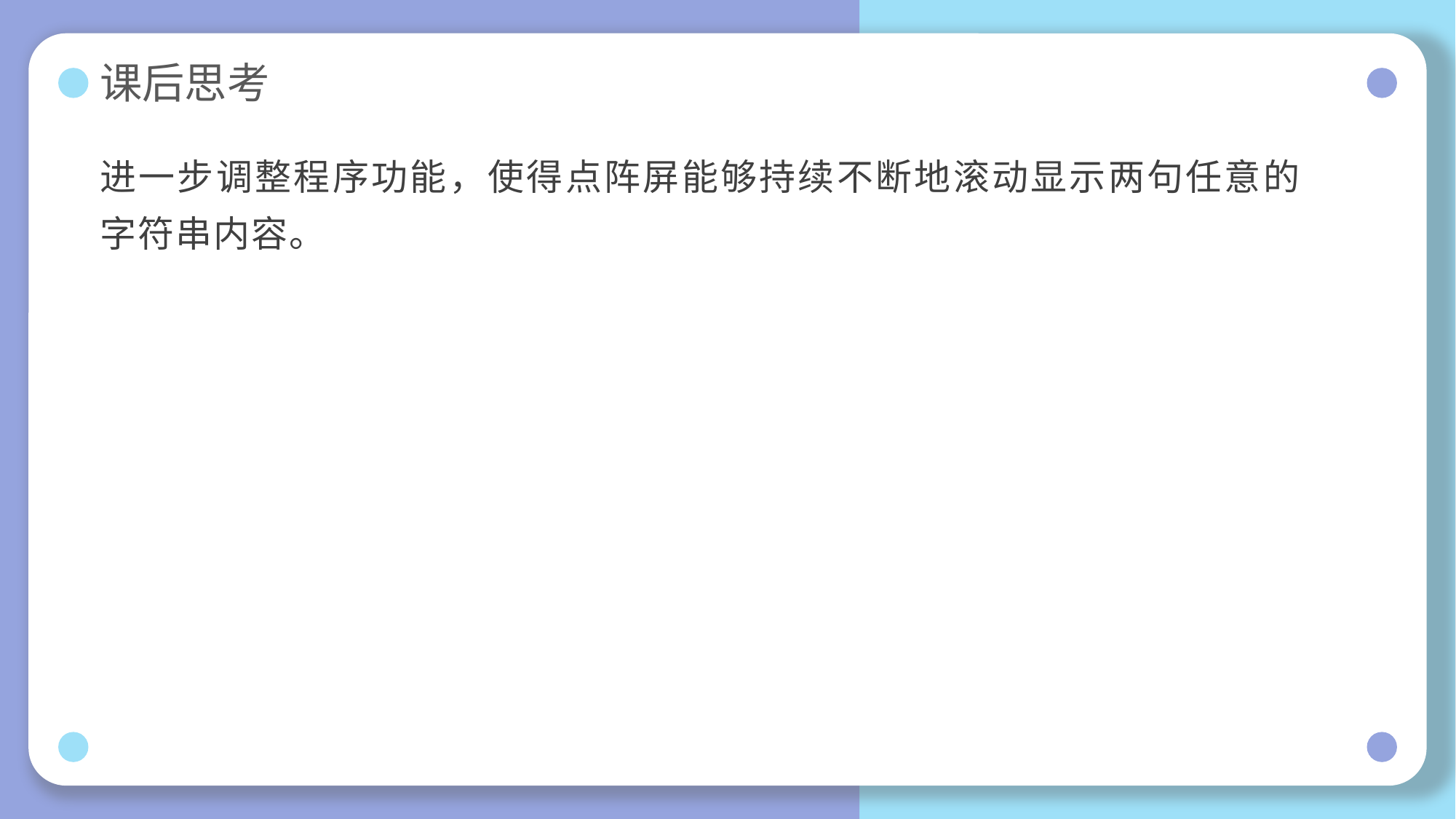

# 课后思考
进一步调整程序功能，使得点阵屏能够持续不断地滚动显示两句任意的字符串内容。